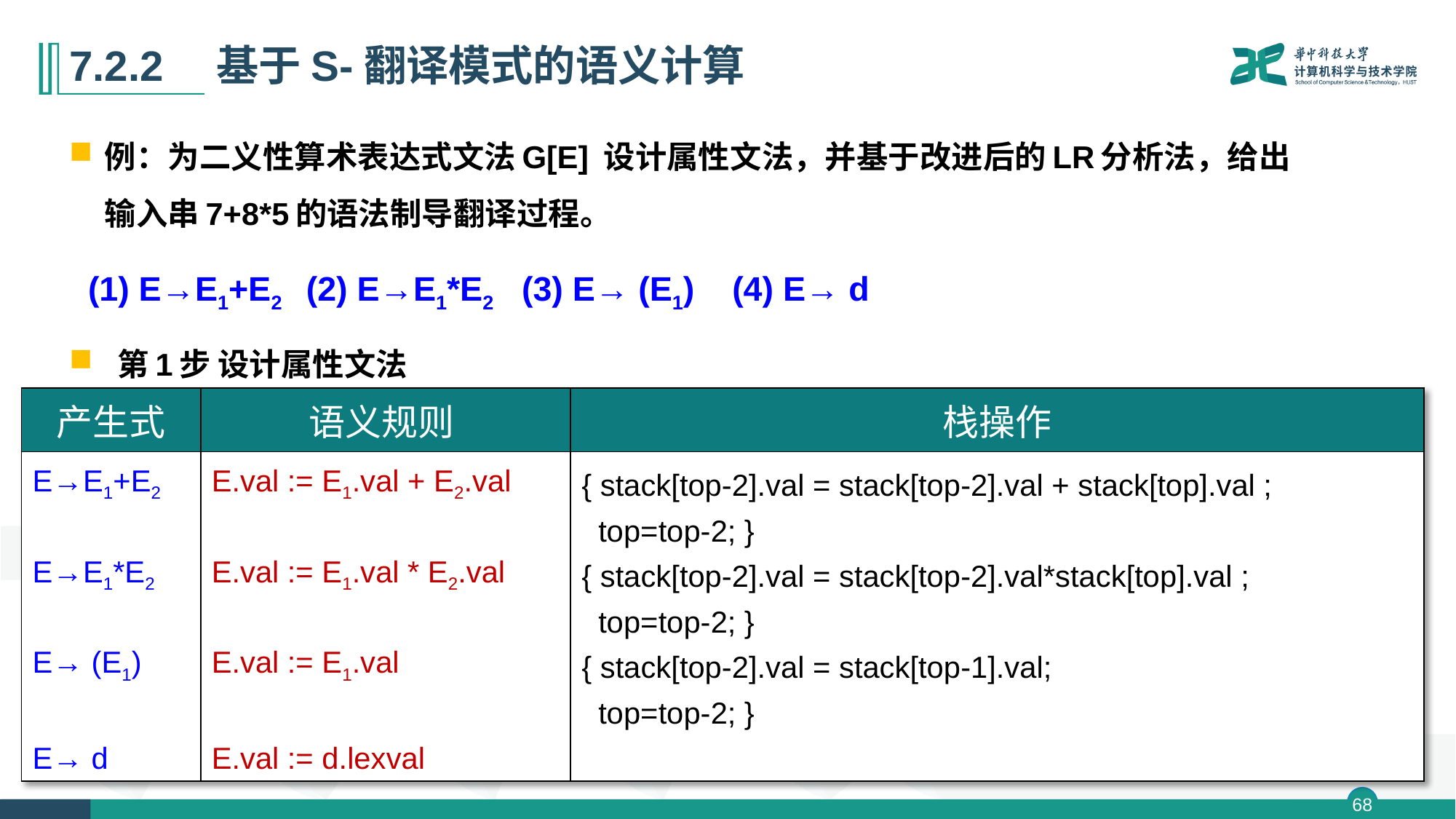

# 7.2.2　基于S-翻译模式的语义计算
例：为二义性算术表达式文法G[E] 设计属性文法，并基于改进后的LR分析法，给出输入串7+8*5的语法制导翻译过程。
  (1) E→E1+E2   (2) E→E1*E2   (3) E→ (E1)    (4) E→ d
 第1步 设计属性文法
| 产生式 | 语义规则 | 栈操作 |
| --- | --- | --- |
| E→E1+E2 E→E1\*E2 E→ (E1) E→ d | E.val := E1.val + E2.val E.val := E1.val \* E2.val E.val := E1.val E.val := d.lexval | { stack[top-2].val = stack[top-2].val + stack[top].val ; top=top-2; } { stack[top-2].val = stack[top-2].val\*stack[top].val ; top=top-2; } { stack[top-2].val = stack[top-1].val; top=top-2; } |